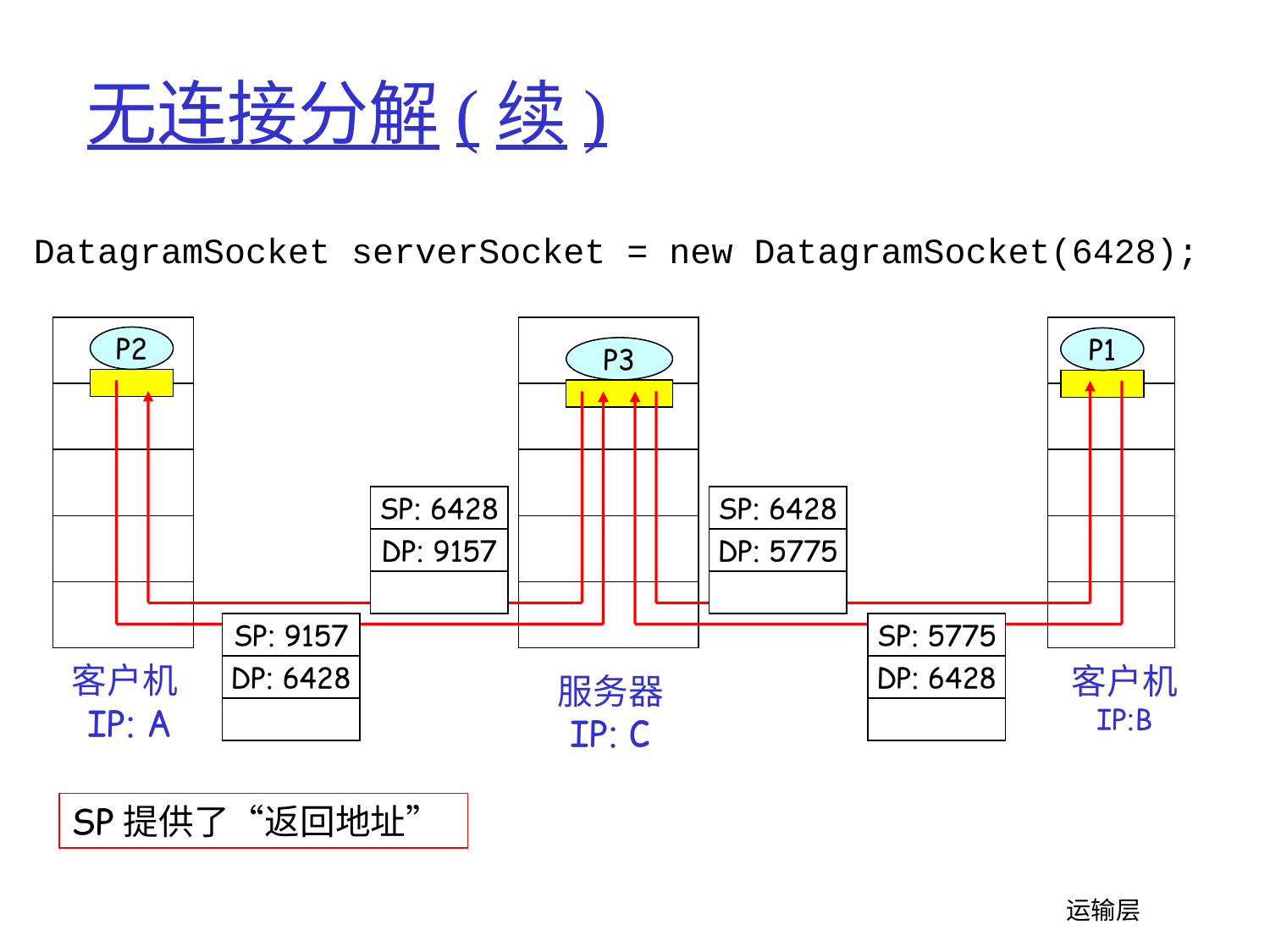

# 无连接分解(续)
DatagramSocket serverSocket = new DatagramSocket(6428);

P2

客户机
 IP: A

P1

P1

P3

SP: 6428
DP: 9157

SP: 6428
DP: 5775

SP: 9157
SP: 5775
DP: 6428

客户机
IP:B
DP: 6428
服务器
IP: C

SP提供了“返回地址”
 运输层
16